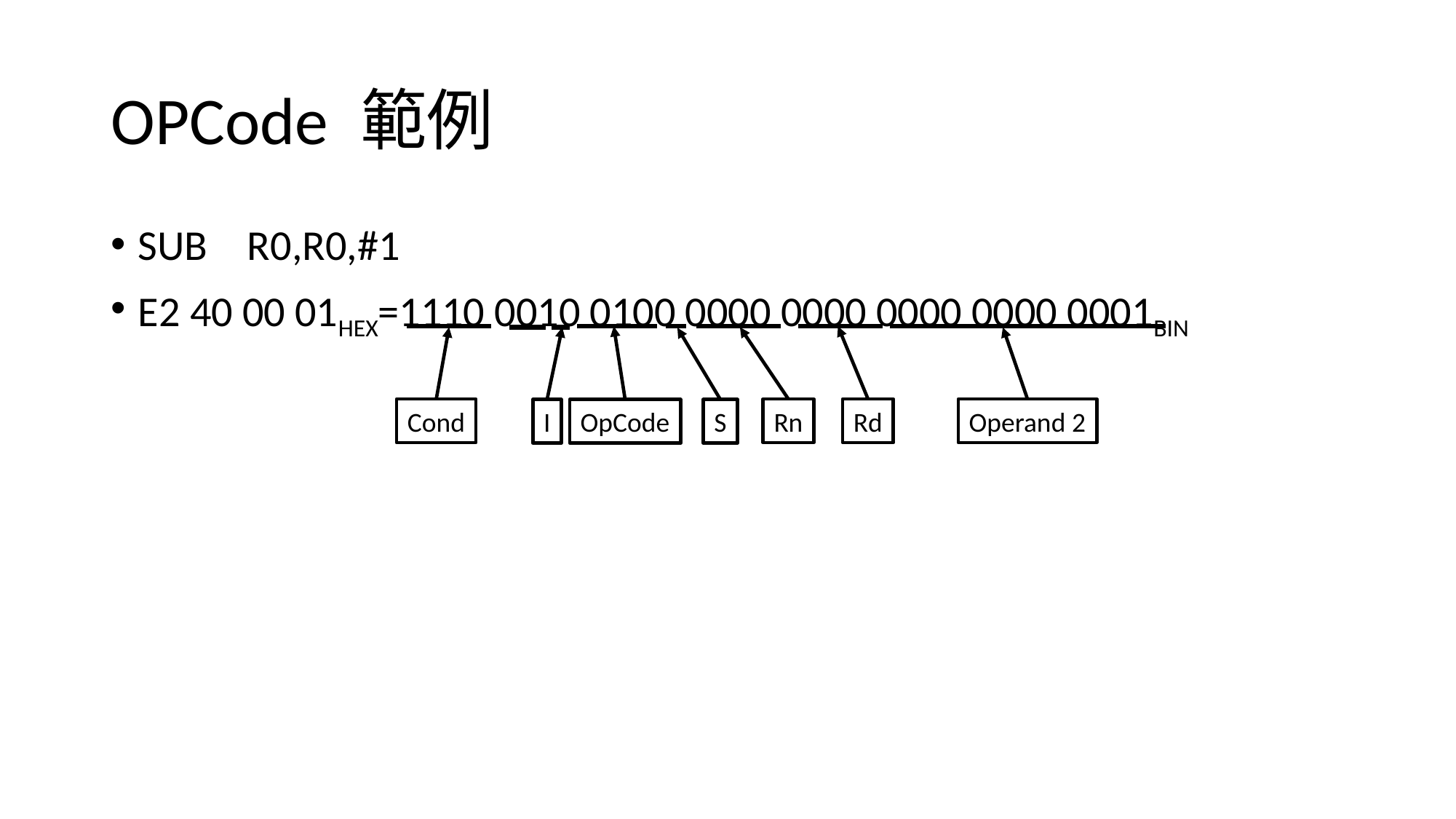

# OPCode 範例
SUB	R0,R0,#1
E2 40 00 01HEX=1110 0010 0100 0000 0000 0000 0000 0001BIN
Cond
Rn
Rd
Operand 2
I
OpCode
S